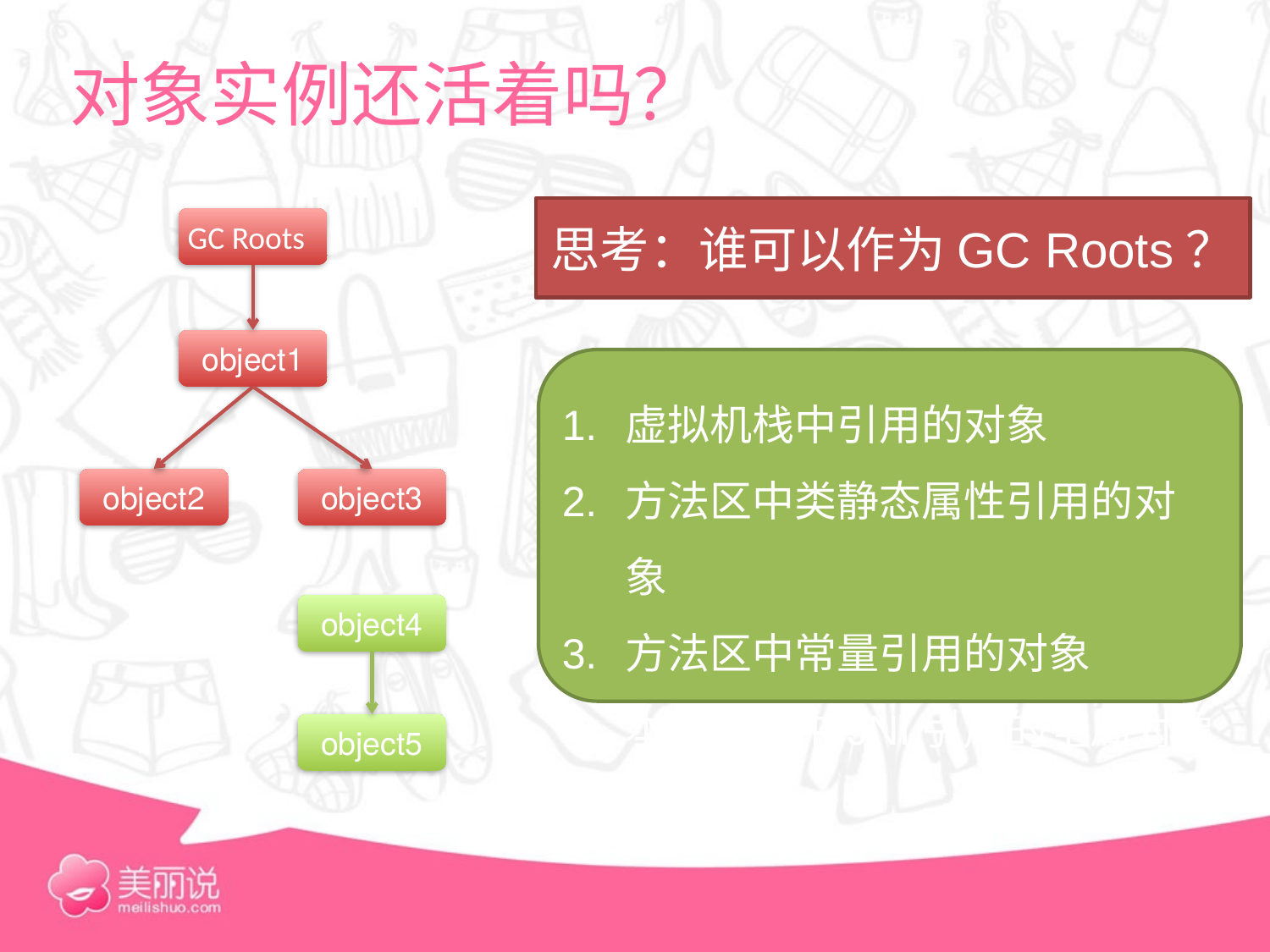

# 对象实例还活着吗？
思考：谁可以作为GC Roots？
GC Roots
object1
虚拟机栈中引用的对象
方法区中类静态属性引用的对象
方法区中常量引用的对象
本地方法中JNI引用的全局对象
object2
object3
object4
object5